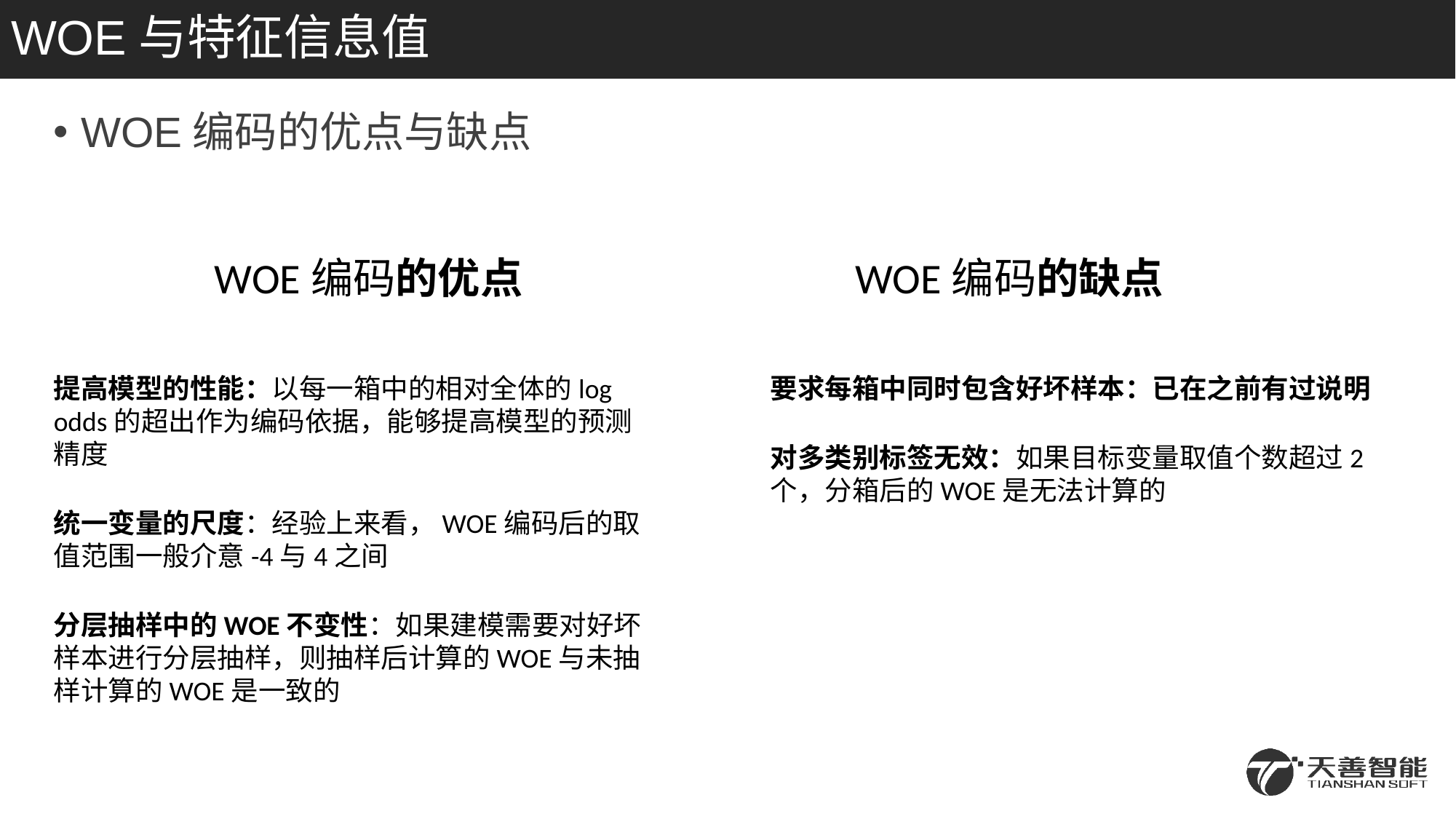

# WOE与特征信息值
WOE编码的优点与缺点
WOE编码的优点
WOE编码的缺点
提高模型的性能：以每一箱中的相对全体的log odds的超出作为编码依据，能够提高模型的预测精度
统一变量的尺度：经验上来看，WOE编码后的取值范围一般介意-4与4之间
分层抽样中的WOE不变性：如果建模需要对好坏样本进行分层抽样，则抽样后计算的WOE与未抽样计算的WOE是一致的
要求每箱中同时包含好坏样本：已在之前有过说明
对多类别标签无效：如果目标变量取值个数超过2个，分箱后的WOE是无法计算的